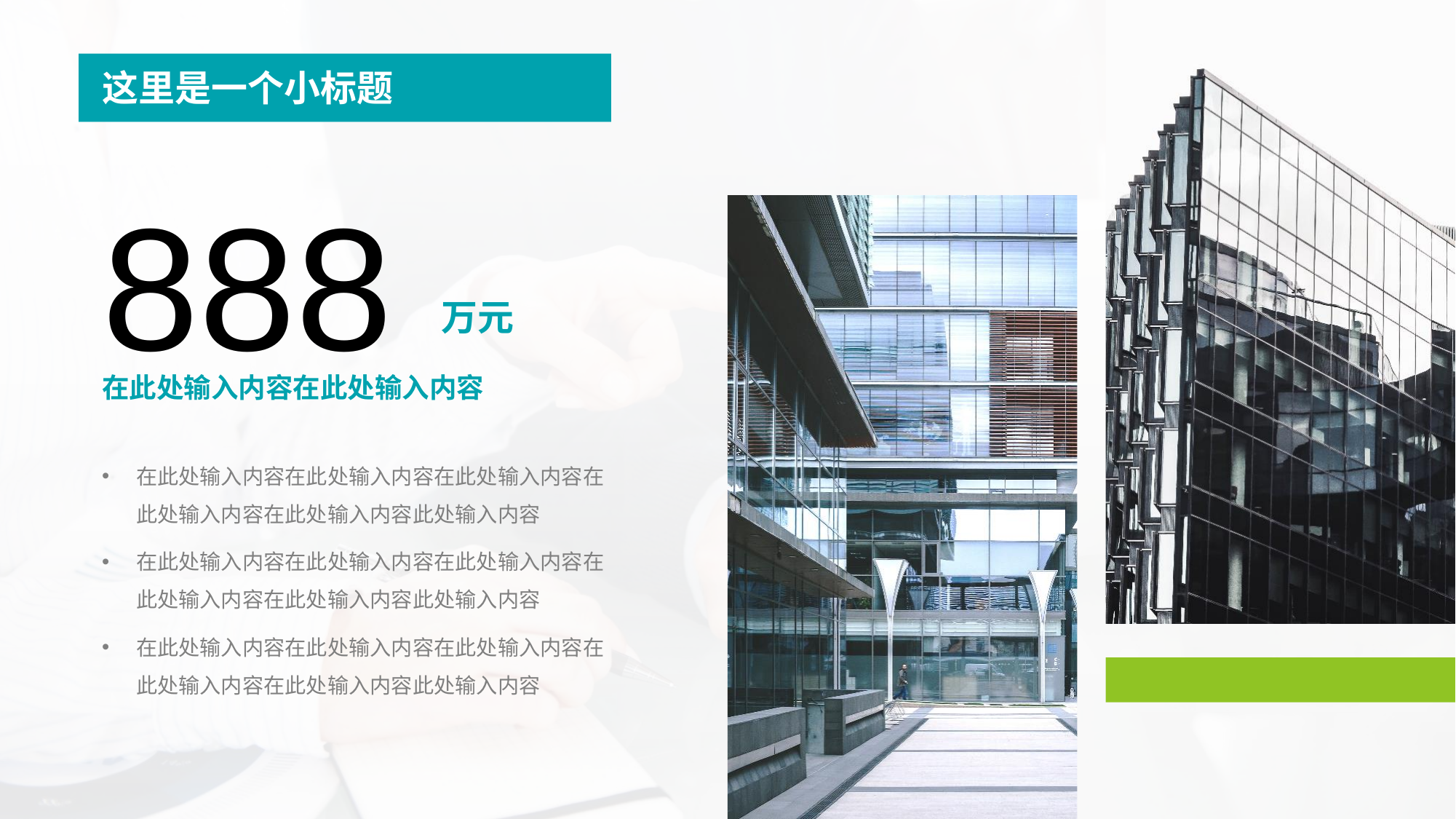

这里是一个小标题
888

万元
在此处输入内容在此处输入内容
在此处输入内容在此处输入内容在此处输入内容在此处输入内容在此处输入内容此处输入内容
在此处输入内容在此处输入内容在此处输入内容在此处输入内容在此处输入内容此处输入内容
在此处输入内容在此处输入内容在此处输入内容在此处输入内容在此处输入内容此处输入内容